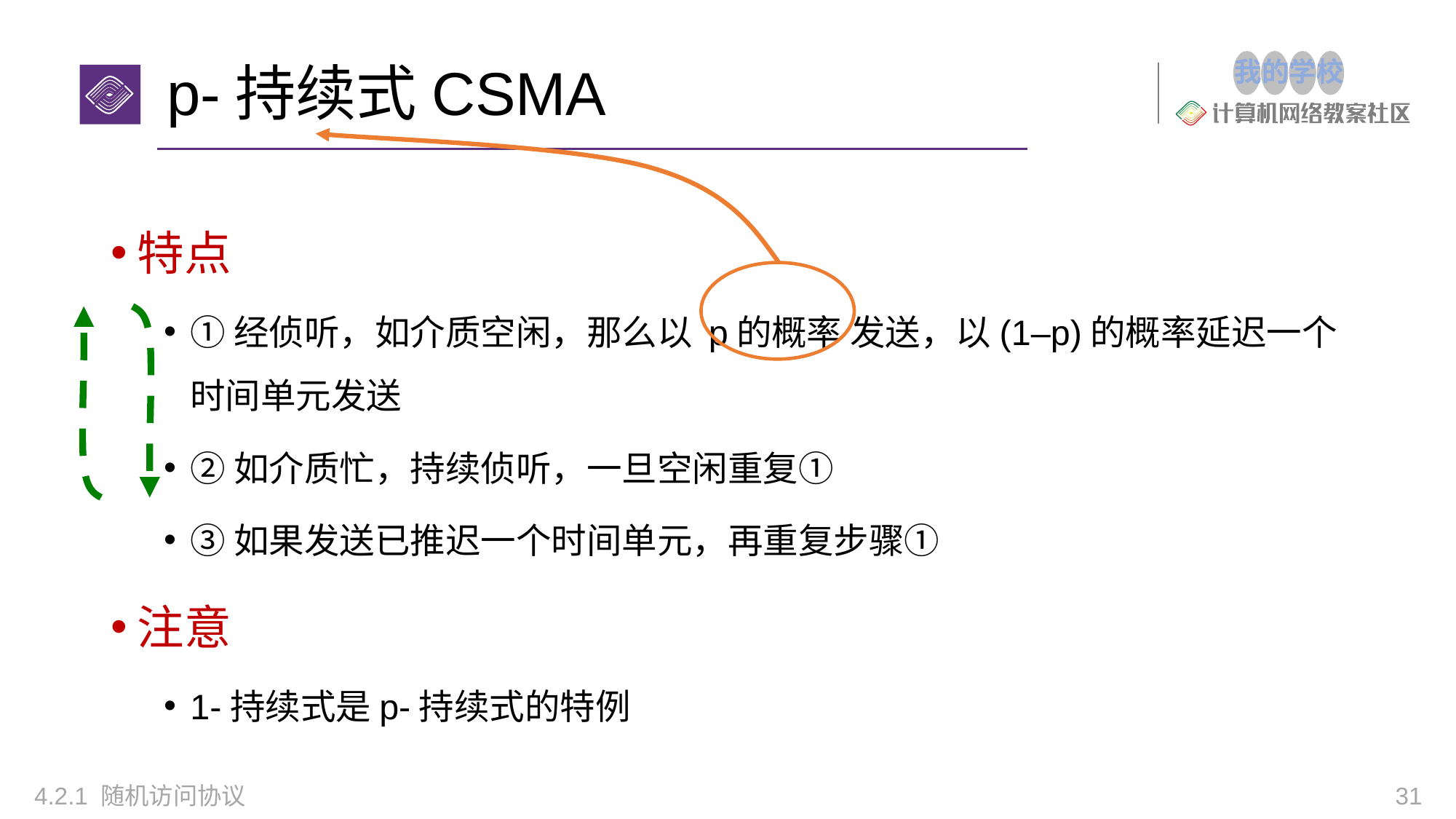

# p-持续式CSMA

特点
①经侦听，如介质空闲，那么以 p的概率 发送，以(1–p)的概率延迟一个时间单元发送
②如介质忙，持续侦听，一旦空闲重复①
③如果发送已推迟一个时间单元，再重复步骤①
注意
1-持续式是p-持续式的特例

4.2.1 随机访问协议
31